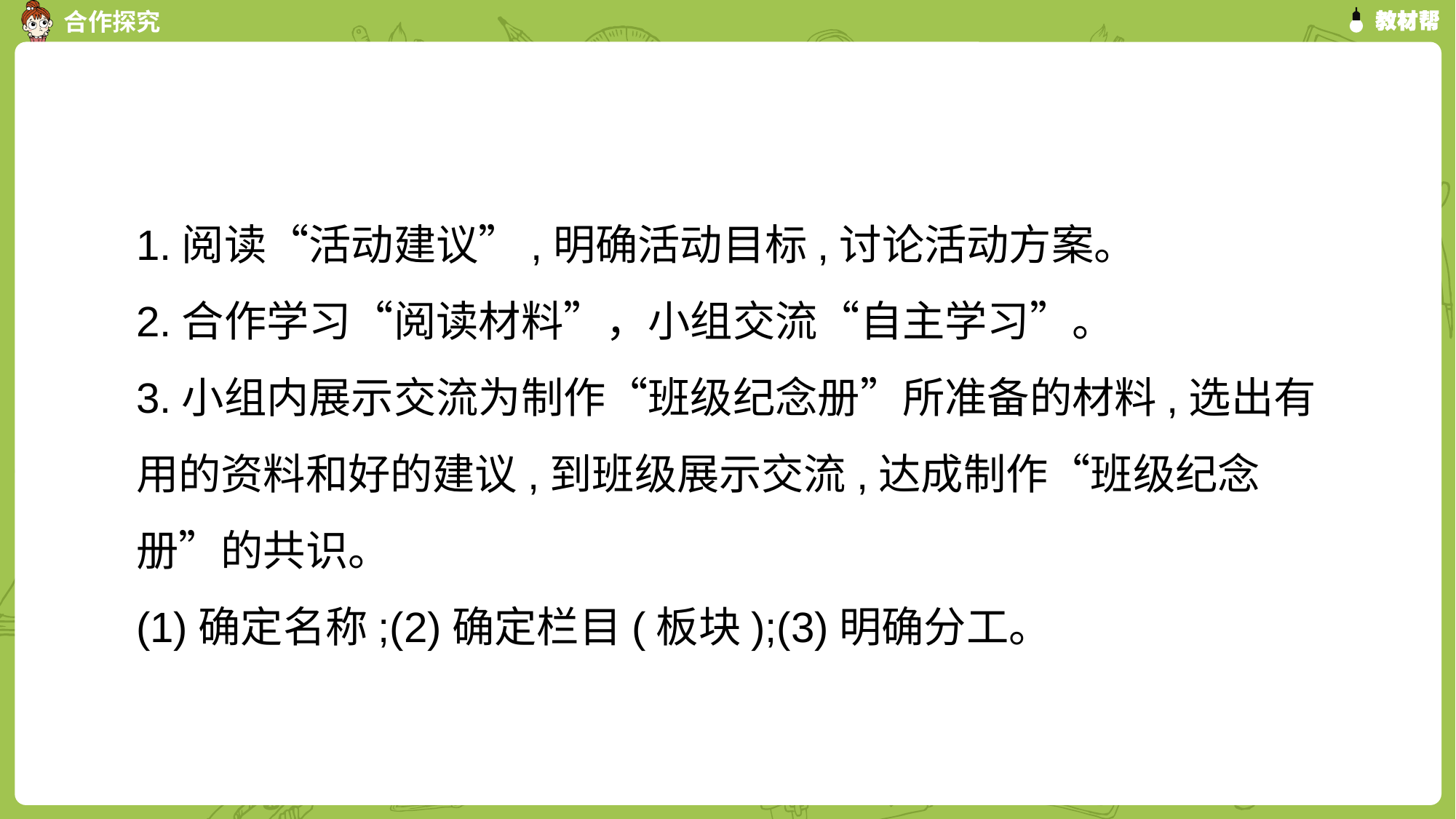

1.阅读“活动建议”,明确活动目标,讨论活动方案。
2.合作学习“阅读材料”，小组交流“自主学习”。
3.小组内展示交流为制作“班级纪念册”所准备的材料,选出有用的资料和好的建议,到班级展示交流,达成制作“班级纪念册”的共识。
(1)确定名称;(2)确定栏目(板块);(3)明确分工。